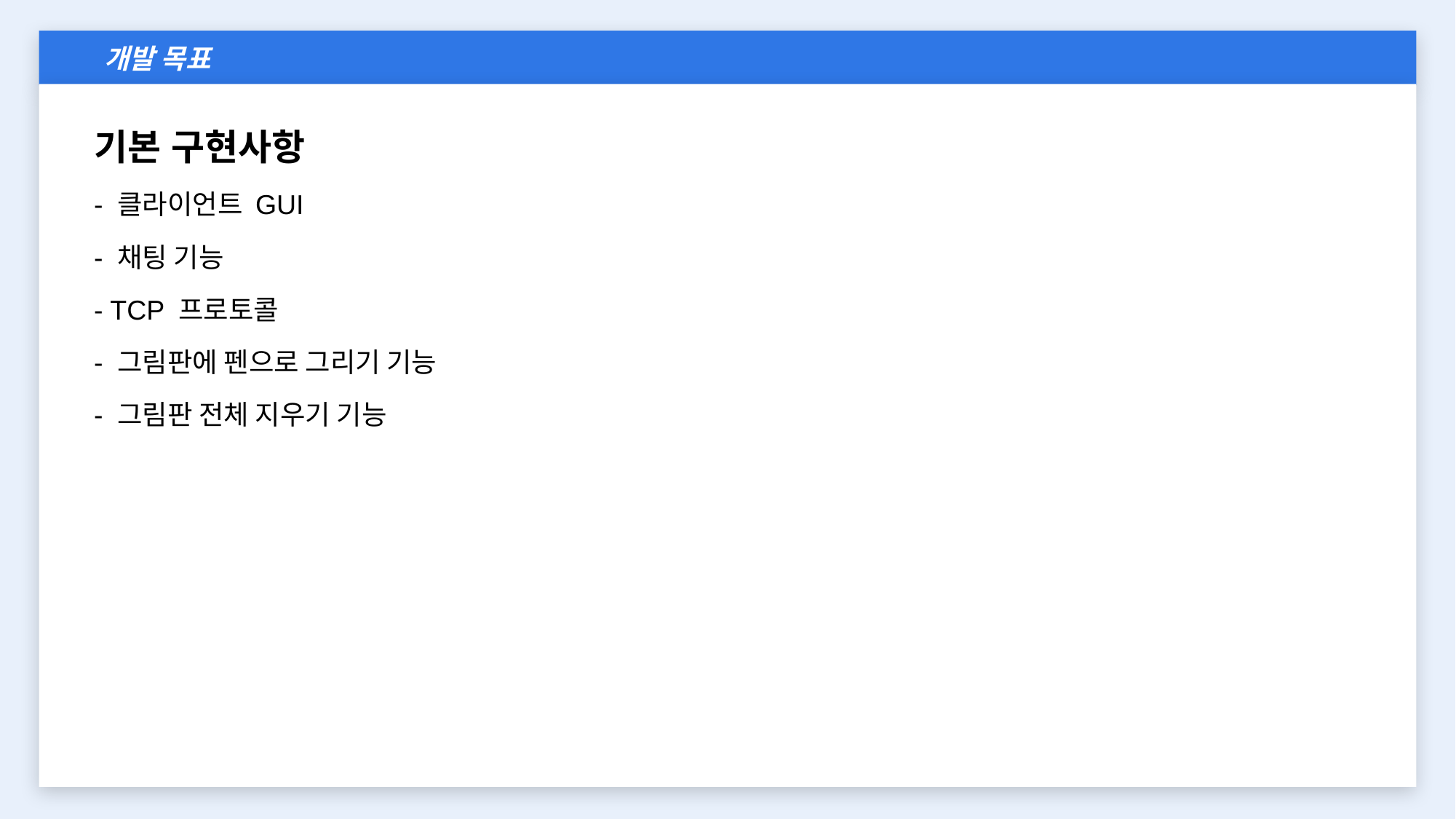

개발 목표

기본 구현사항
- 클라이언트 GUI
- 채팅 기능
- TCP 프로토콜
- 그림판에 펜으로 그리기 기능
- 그림판 전체 지우기 기능